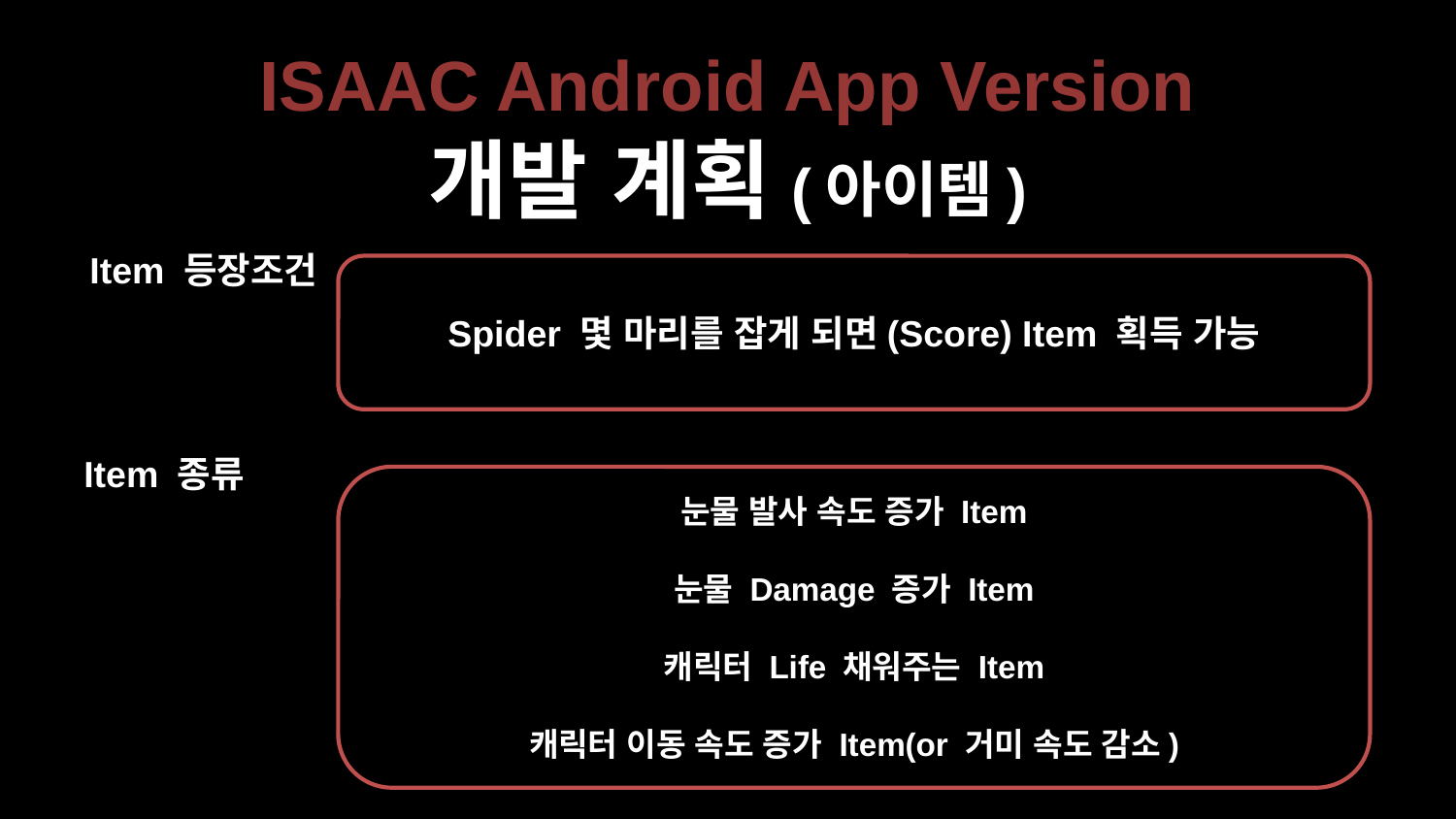

# ISAAC Android App Version 개발 계획(아이템)
Item 등장조건
Spider 몇 마리를 잡게 되면(Score) Item 획득 가능
Item 종류
눈물 발사 속도 증가 Item

눈물 Damage 증가 Item

캐릭터 Life 채워주는 Item

캐릭터 이동 속도 증가 Item(or 거미 속도 감소)